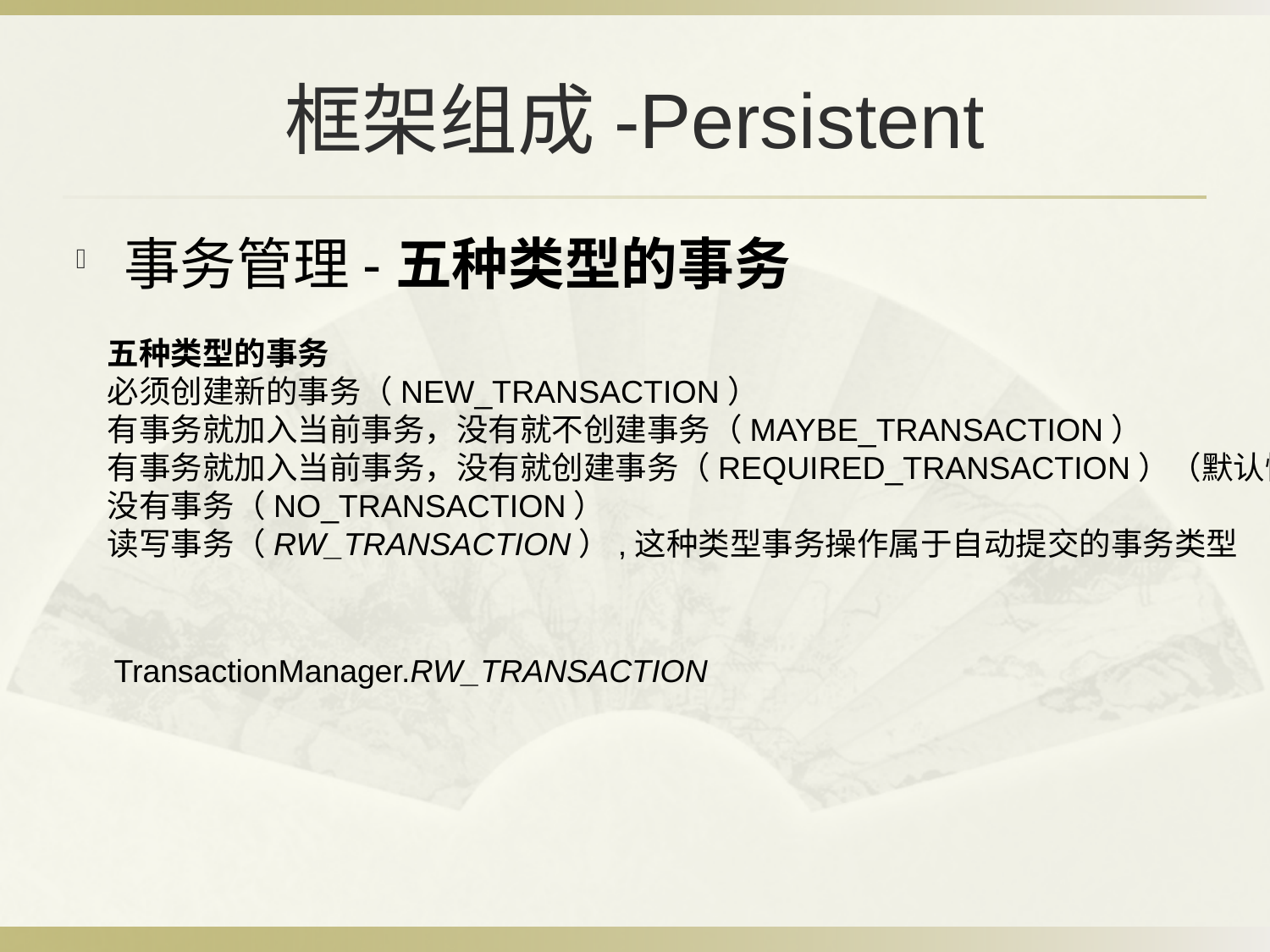

# 框架组成-Persistent
事务管理-五种类型的事务

五种类型的事务
必须创建新的事务（NEW_TRANSACTION）
有事务就加入当前事务，没有就不创建事务（MAYBE_TRANSACTION）
有事务就加入当前事务，没有就创建事务（REQUIRED_TRANSACTION）（默认情况）
没有事务（NO_TRANSACTION）
读写事务（RW_TRANSACTION）,这种类型事务操作属于自动提交的事务类型

TransactionManager.RW_TRANSACTION